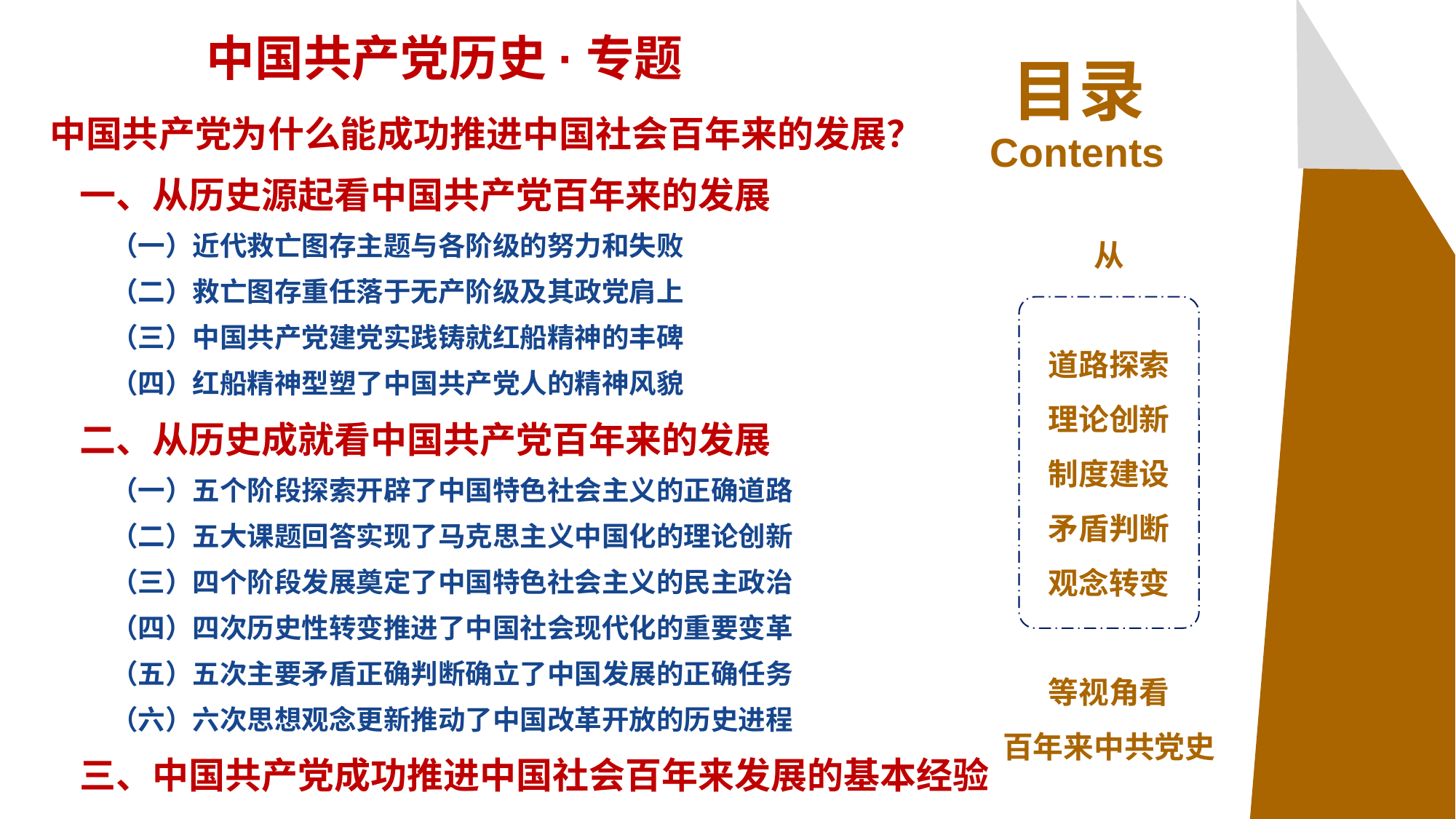

中国共产党历史·专题
目录
Contents
中国共产党为什么能成功推进中国社会百年来的发展？
一、从历史源起看中国共产党百年来的发展
    （一）近代救亡图存主题与各阶级的努力和失败
    （二）救亡图存重任落于无产阶级及其政党肩上
    （三）中国共产党建党实践铸就红船精神的丰碑
    （四）红船精神型塑了中国共产党人的精神风貌
二、从历史成就看中国共产党百年来的发展
    （一）五个阶段探索开辟了中国特色社会主义的正确道路
    （二）五大课题回答实现了马克思主义中国化的理论创新
    （三）四个阶段发展奠定了中国特色社会主义的民主政治
    （四）四次历史性转变推进了中国社会现代化的重要变革
    （五）五次主要矛盾正确判断确立了中国发展的正确任务
    （六）六次思想观念更新推动了中国改革开放的历史进程
三、中国共产党成功推进中国社会百年来发展的基本经验
从

道路探索
理论创新
制度建设
矛盾判断
观念转变

等视角看
百年来中共党史